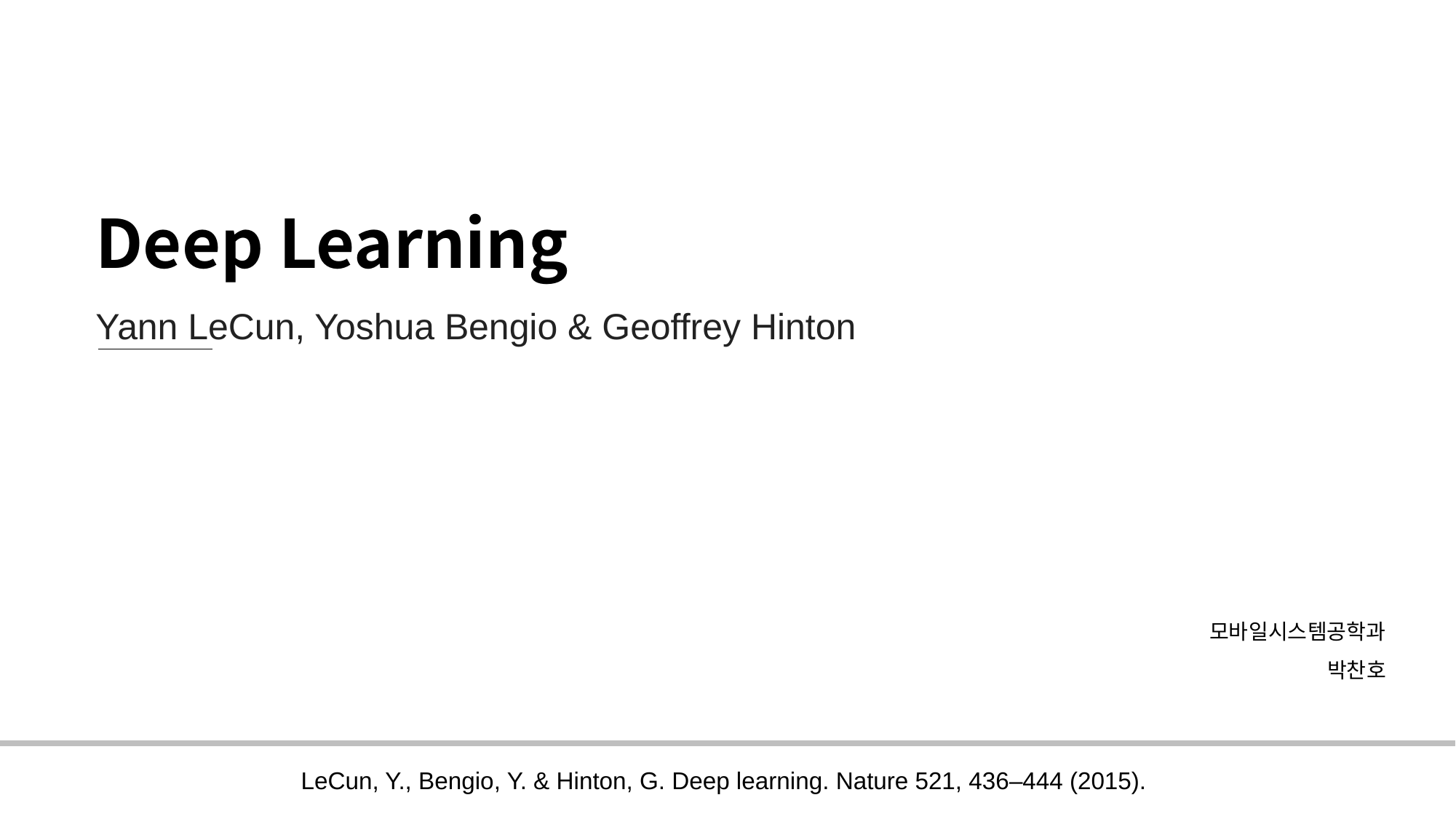

Deep Learning
Yann LeCun, Yoshua Bengio & Geoffrey Hinton
모바일시스템공학과
박찬호
| LeCun, Y., Bengio, Y. & Hinton, G. Deep learning. Nature 521, 436–444 (2015). |
| --- |